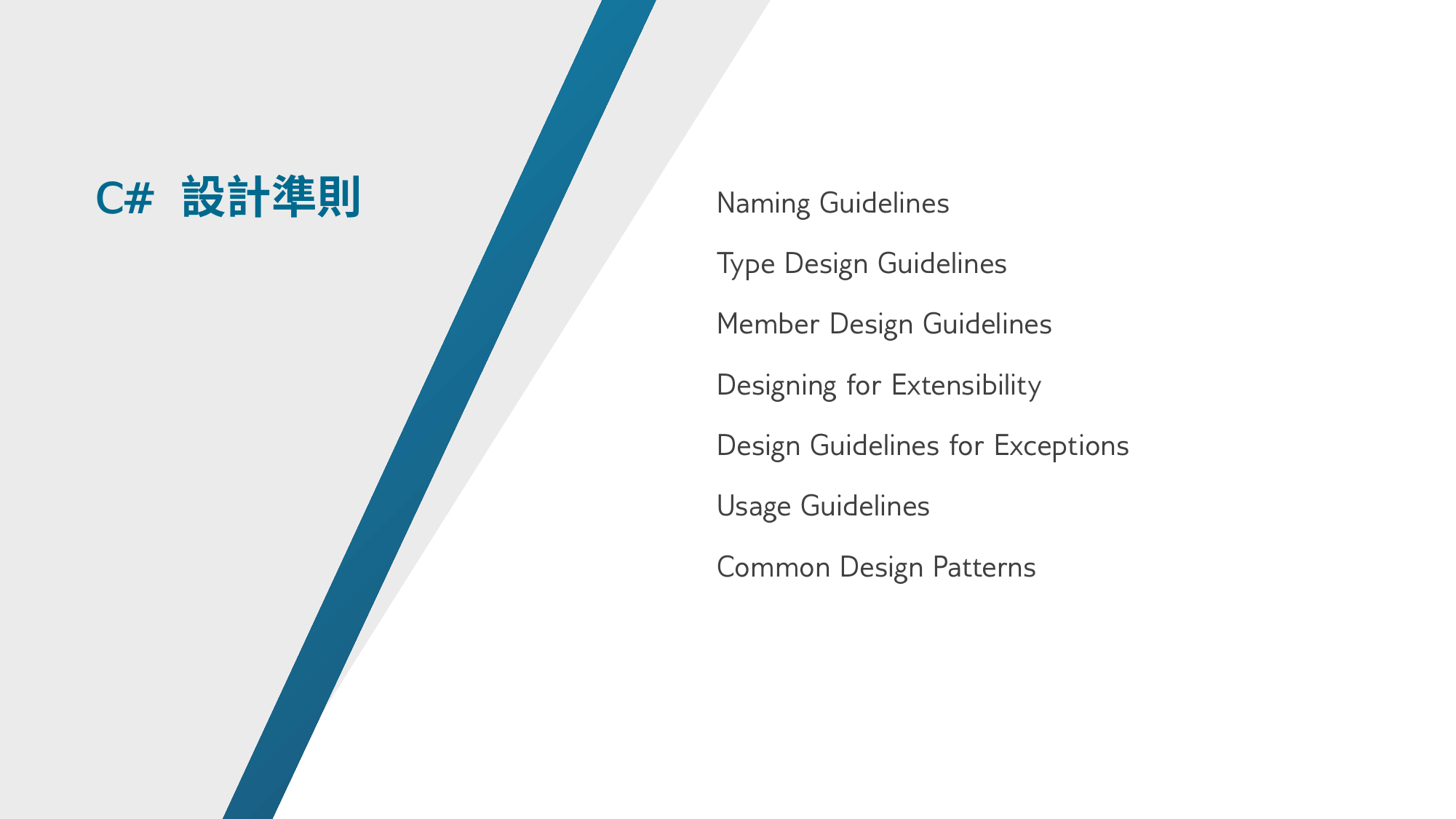

Naming Guidelines
Type Design Guidelines
Member Design Guidelines
Designing for Extensibility
Design Guidelines for Exceptions
Usage Guidelines
Common Design Patterns
C# 設計準則